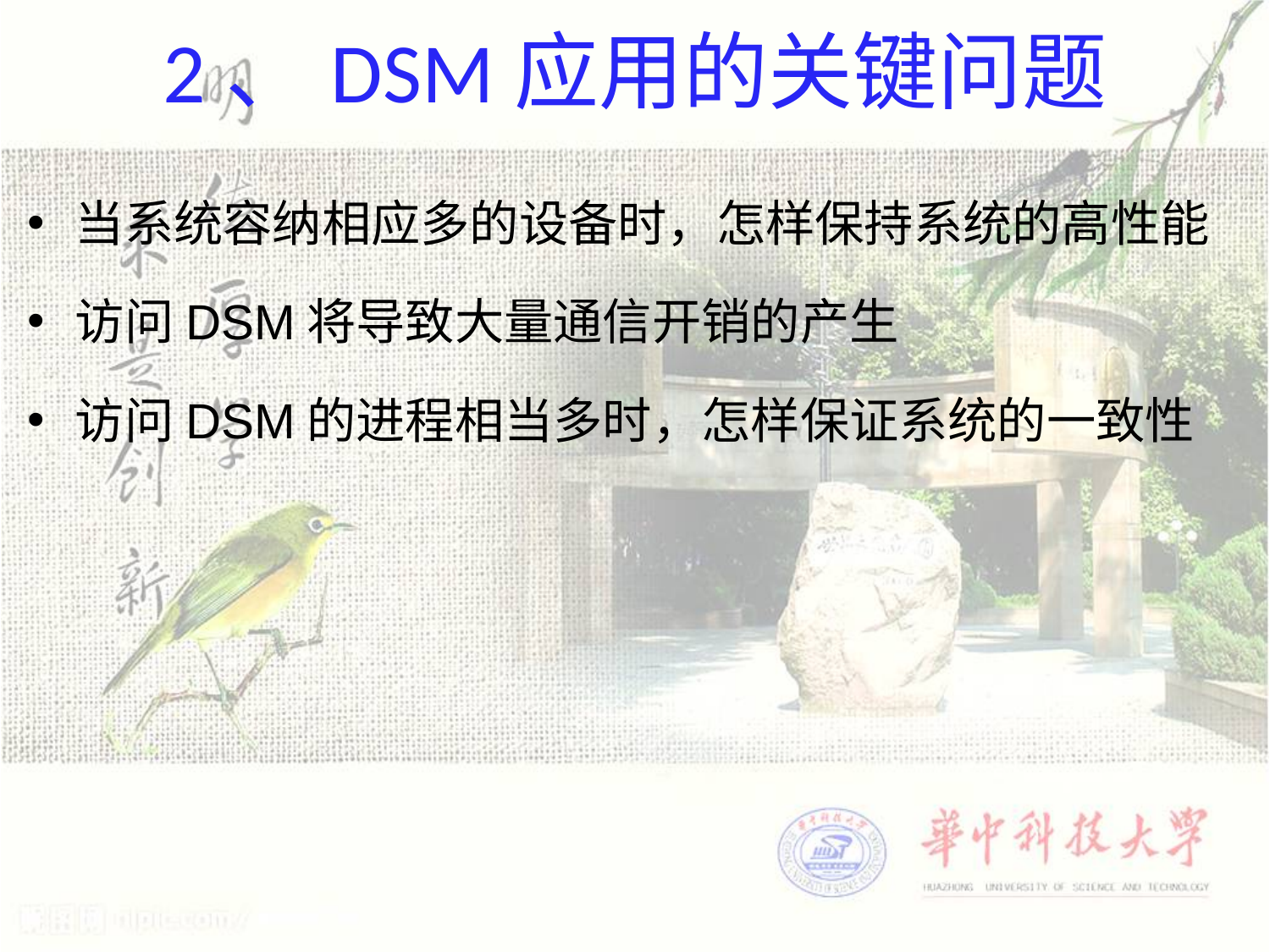

2、DSM应用的关键问题
当系统容纳相应多的设备时，怎样保持系统的高性能
访问DSM将导致大量通信开销的产生
访问DSM的进程相当多时，怎样保证系统的一致性